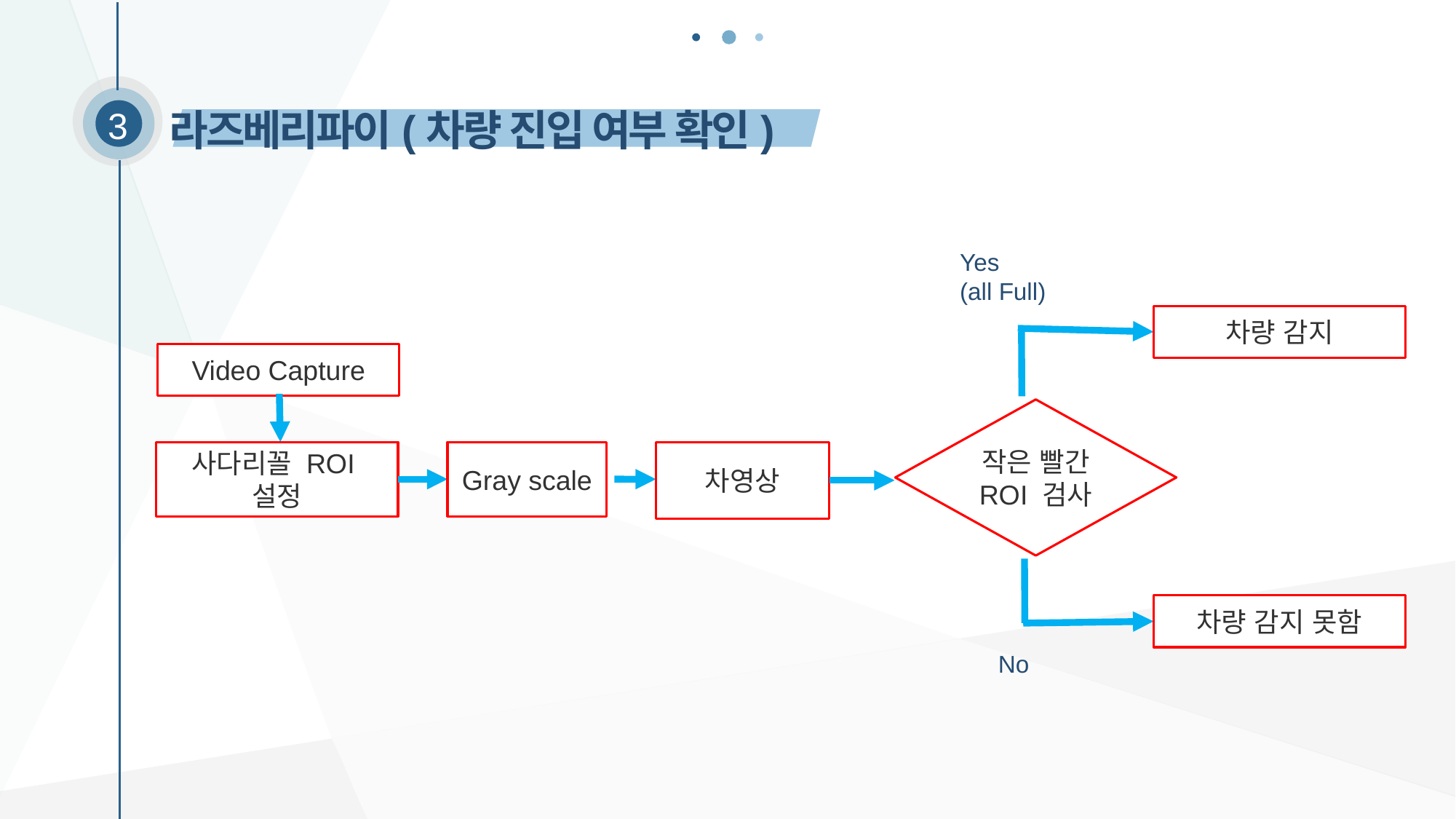

3
라즈베리파이(차량 진입 여부 확인)

Yes
(all Full)
차량 감지
Video Capture
작은 빨간
ROI 검사
사다리꼴 ROI
설정
Gray scale
차영상
차량 감지 못함
No